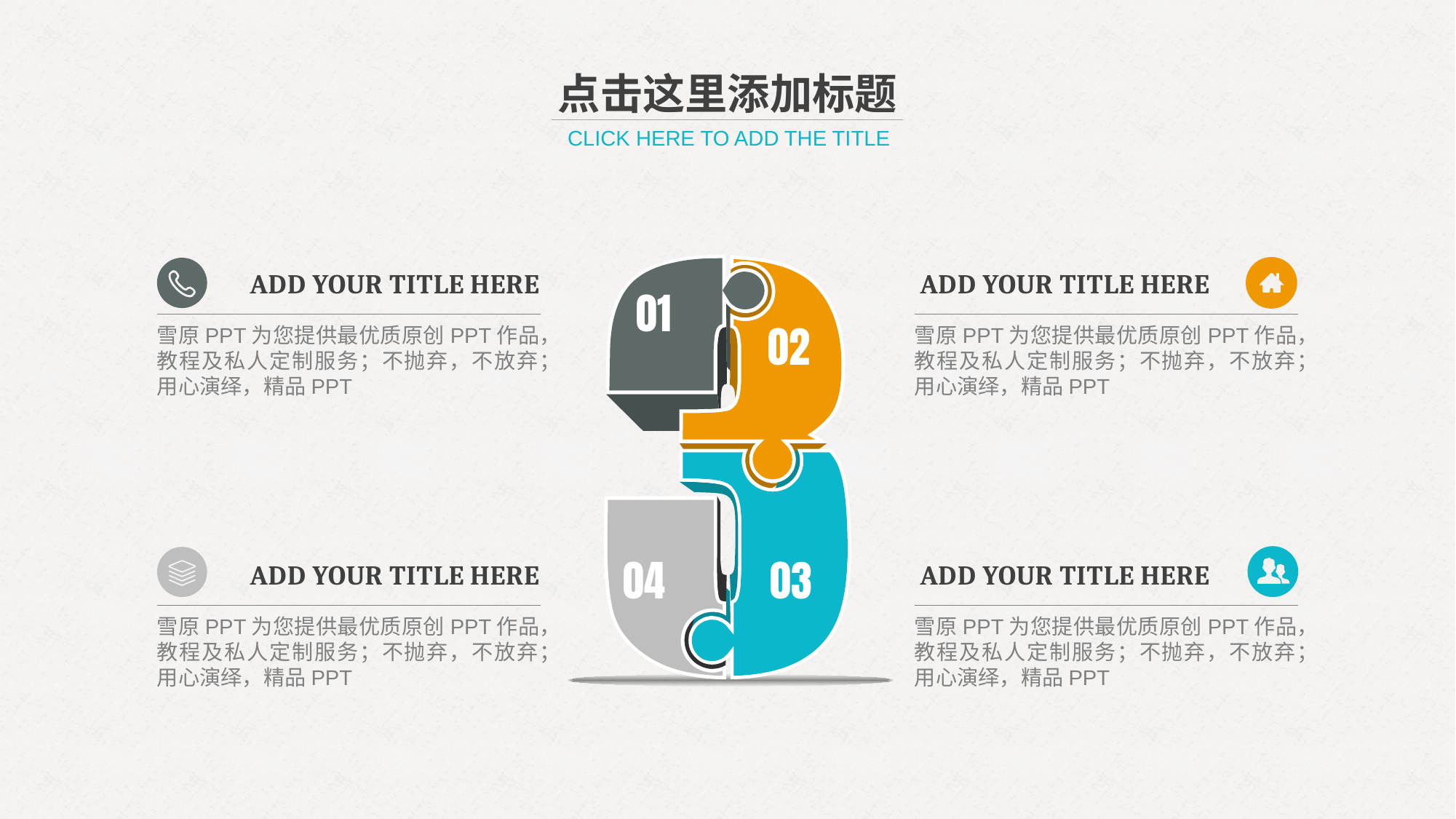

点击这里添加标题
CLICK HERE TO ADD THE TITLE

ADD YOUR TITLE HERE
ADD YOUR TITLE HERE
01
雪原PPT为您提供最优质原创PPT作品，教程及私人定制服务；不抛弃，不放弃；用心演绎，精品PPT
雪原PPT为您提供最优质原创PPT作品，教程及私人定制服务；不抛弃，不放弃；用心演绎，精品PPT
02

04
03
ADD YOUR TITLE HERE
ADD YOUR TITLE HERE
雪原PPT为您提供最优质原创PPT作品，教程及私人定制服务；不抛弃，不放弃；用心演绎，精品PPT
雪原PPT为您提供最优质原创PPT作品，教程及私人定制服务；不抛弃，不放弃；用心演绎，精品PPT